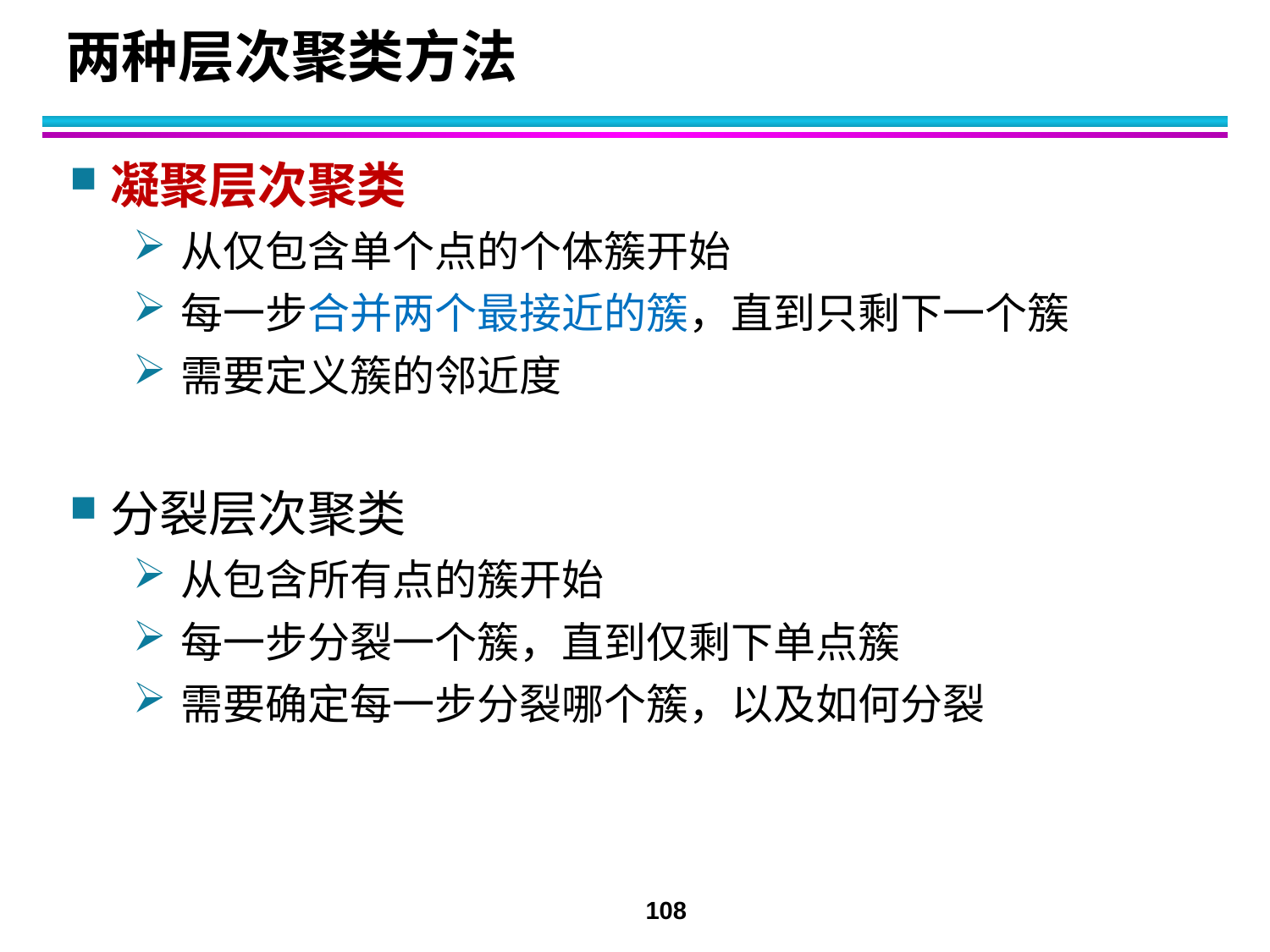

# 两种层次聚类方法
凝聚层次聚类
从仅包含单个点的个体簇开始
每一步合并两个最接近的簇，直到只剩下一个簇
需要定义簇的邻近度

分裂层次聚类
从包含所有点的簇开始
每一步分裂一个簇，直到仅剩下单点簇
需要确定每一步分裂哪个簇，以及如何分裂